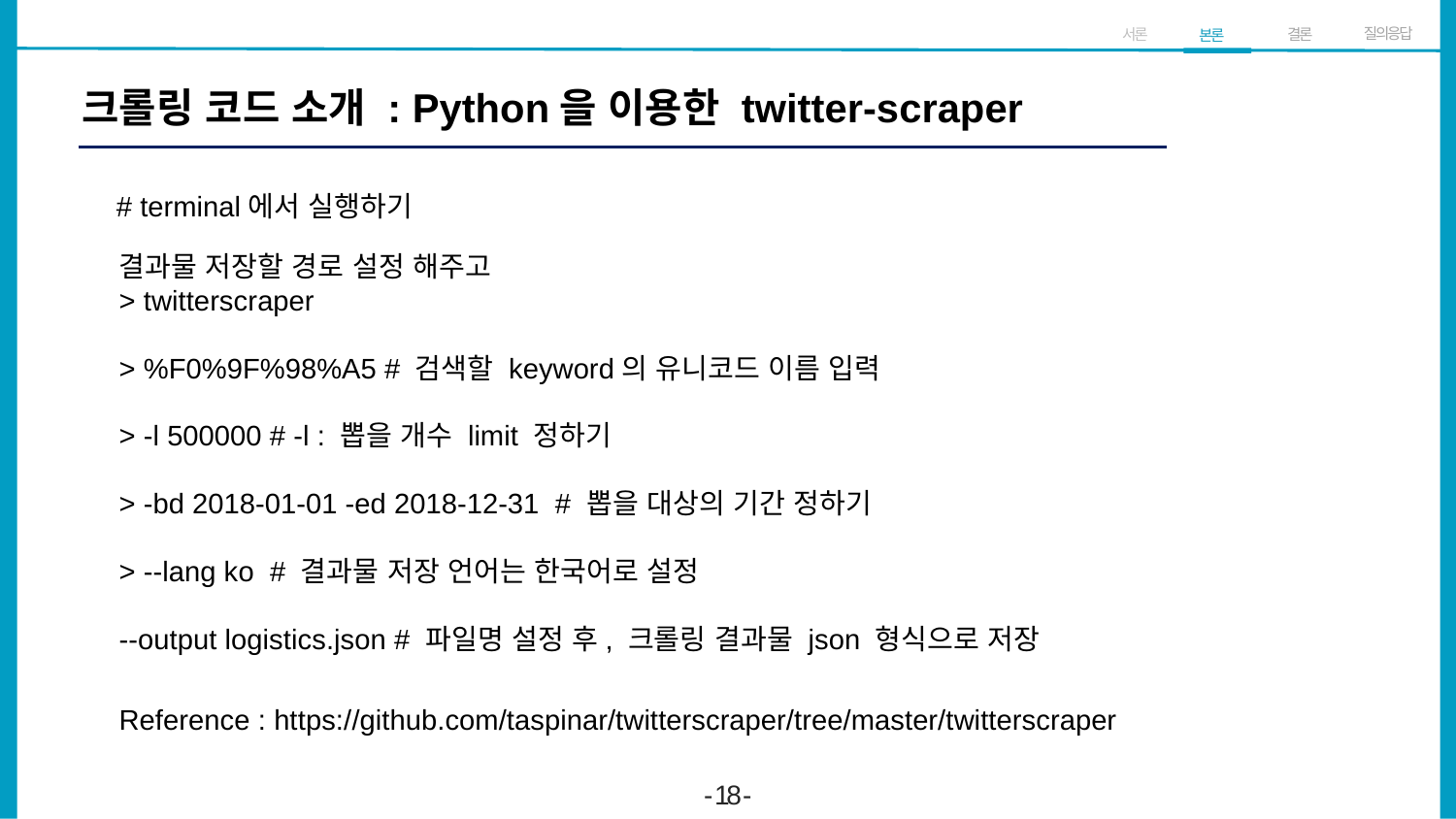

질의응답
결론
서론
본론

크롤링 코드 소개 : Python을 이용한 twitter-scraper
# terminal에서 실행하기
결과물 저장할 경로 설정 해주고
> twitterscraper

> %F0%9F%98%A5 # 검색할 keyword의 유니코드 이름 입력

> -l 500000 # -l : 뽑을 개수 limit 정하기

> -bd 2018-01-01 -ed 2018-12-31  # 뽑을 대상의 기간 정하기

> --lang ko  # 결과물 저장 언어는 한국어로 설정

--output logistics.json # 파일명 설정 후, 크롤링 결과물 json 형식으로 저장
Reference : https://github.com/taspinar/twitterscraper/tree/master/twitterscraper
- 18 -